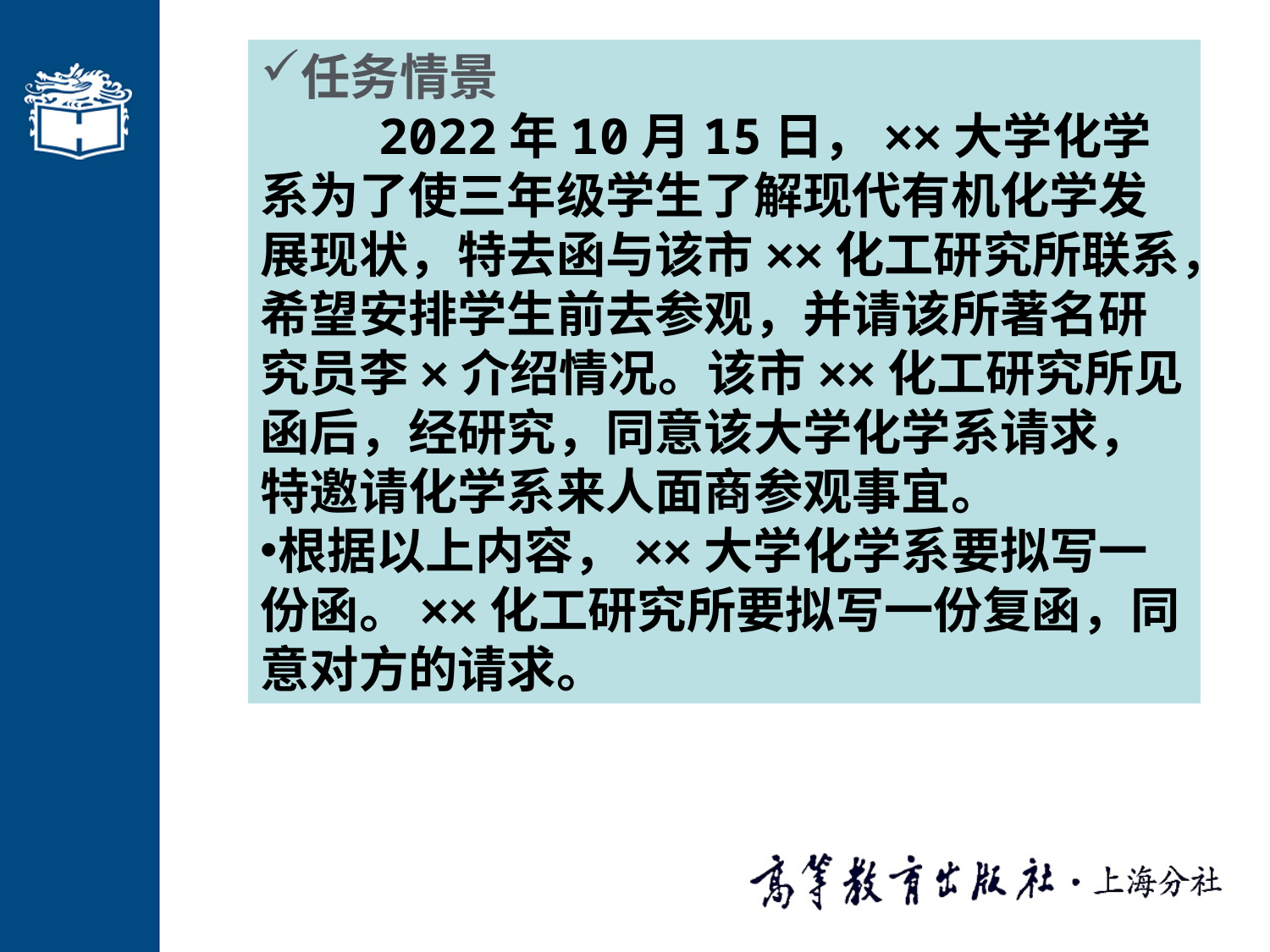

任务情景
    2022年10月15日，××大学化学系为了使三年级学生了解现代有机化学发展现状，特去函与该市××化工研究所联系，希望安排学生前去参观，并请该所著名研究员李×介绍情况。该市××化工研究所见函后，经研究，同意该大学化学系请求，特邀请化学系来人面商参观事宜。
根据以上内容，××大学化学系要拟写一份函。××化工研究所要拟写一份复函，同意对方的请求。